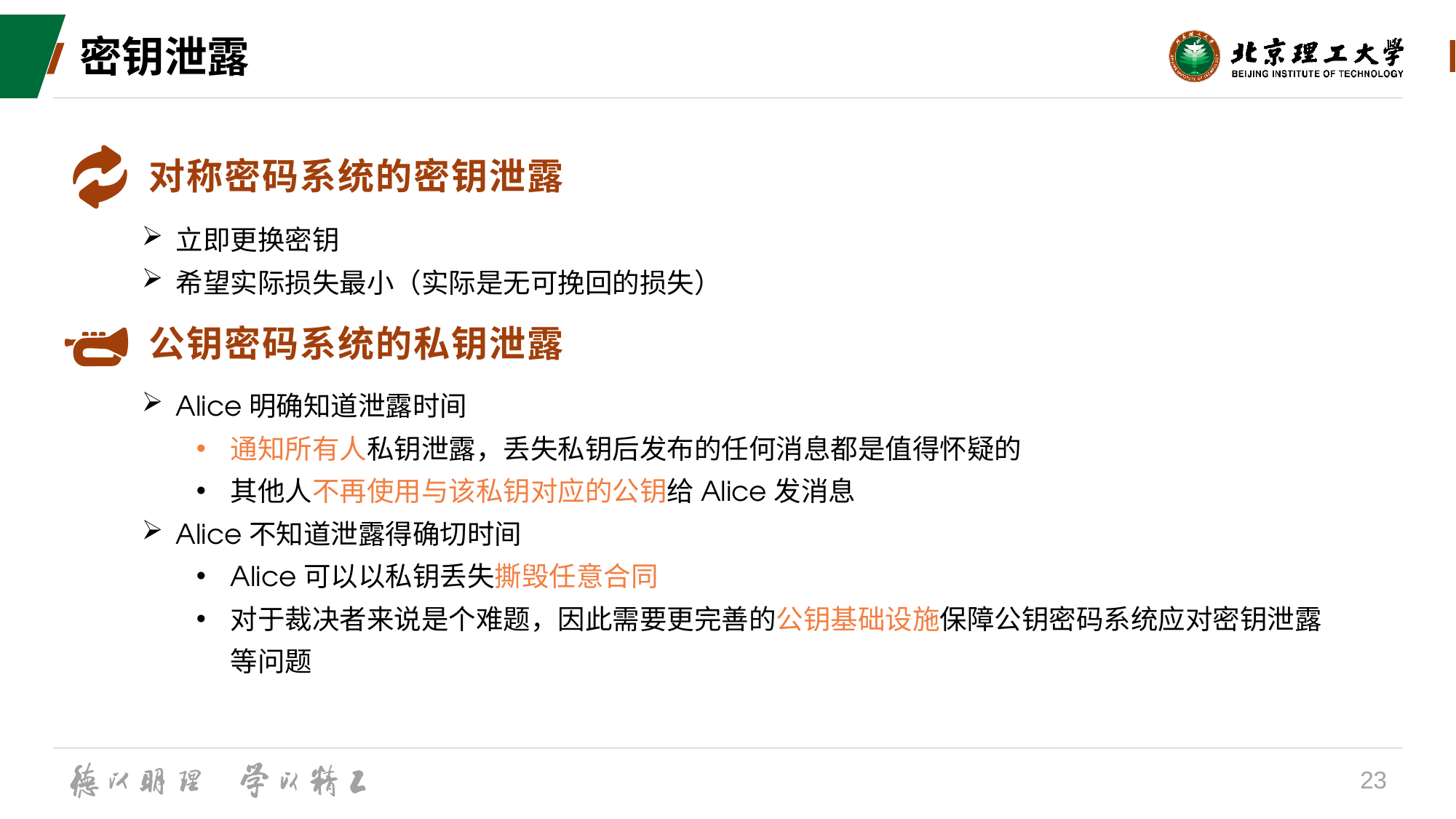

# 密钥泄露

对称密码系统的密钥泄露
立即更换密钥
希望实际损失最小（实际是无可挽回的损失）
公钥密码系统的私钥泄露

Alice明确知道泄露时间
通知所有人私钥泄露，丢失私钥后发布的任何消息都是值得怀疑的
其他人不再使用与该私钥对应的公钥给Alice发消息
Alice不知道泄露得确切时间
Alice可以以私钥丢失撕毁任意合同
对于裁决者来说是个难题，因此需要更完善的公钥基础设施保障公钥密码系统应对密钥泄露等问题